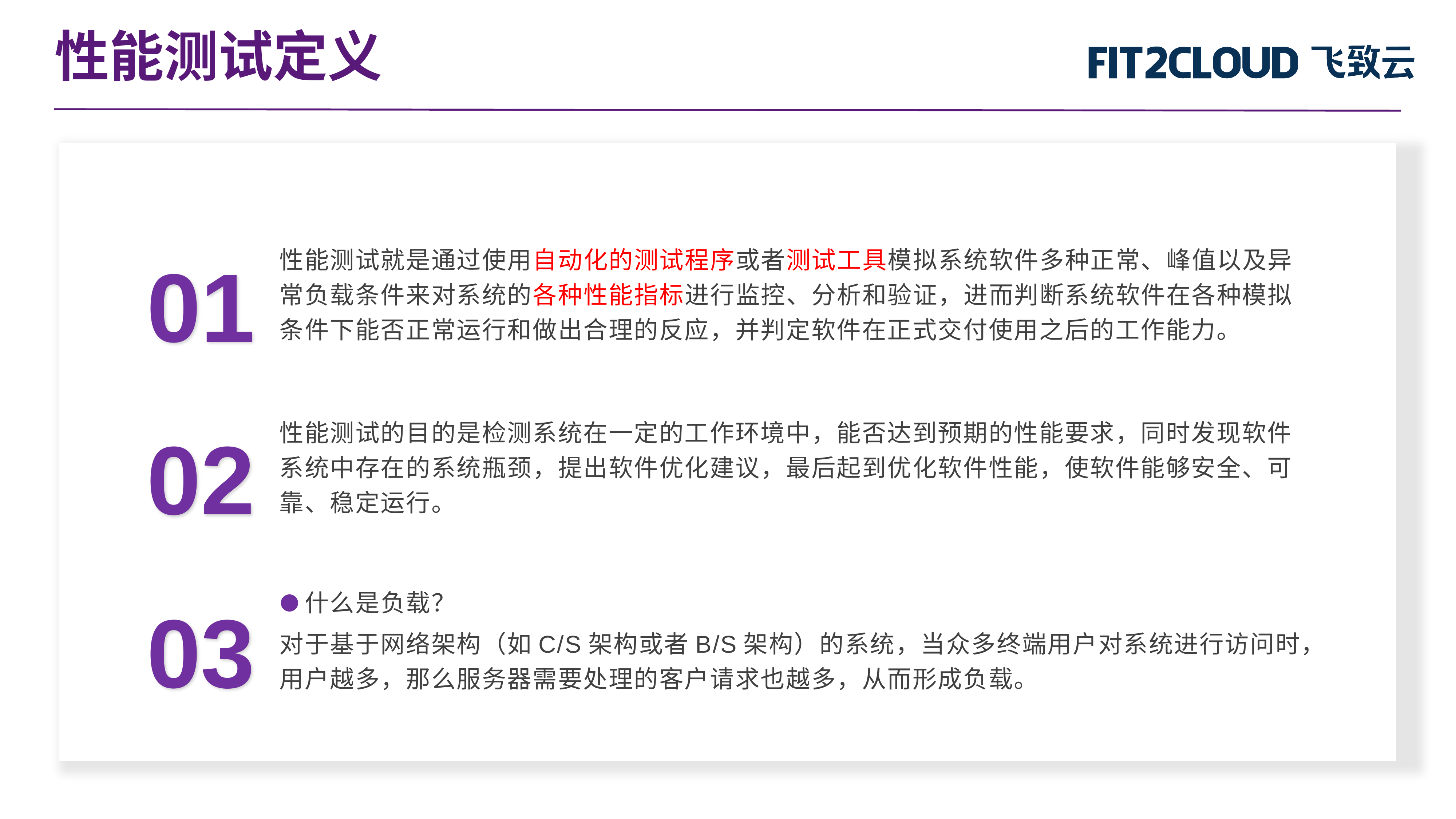

性能测试定义

性能测试就是通过使用自动化的测试程序或者测试工具模拟系统软件多种正常、峰值以及异常负载条件来对系统的各种性能指标进行监控、分析和验证，进而判断系统软件在各种模拟条件下能否正常运行和做出合理的反应，并判定软件在正式交付使用之后的工作能力。
01
02
性能测试的目的是检测系统在一定的工作环境中，能否达到预期的性能要求，同时发现软件系统中存在的系统瓶颈，提出软件优化建议，最后起到优化软件性能，使软件能够安全、可靠、稳定运行。
03
   什么是负载？
对于基于网络架构（如C/S架构或者B/S架构）的系统，当众多终端用户对系统进行访问时，用户越多，那么服务器需要处理的客户请求也越多，从而形成负载。